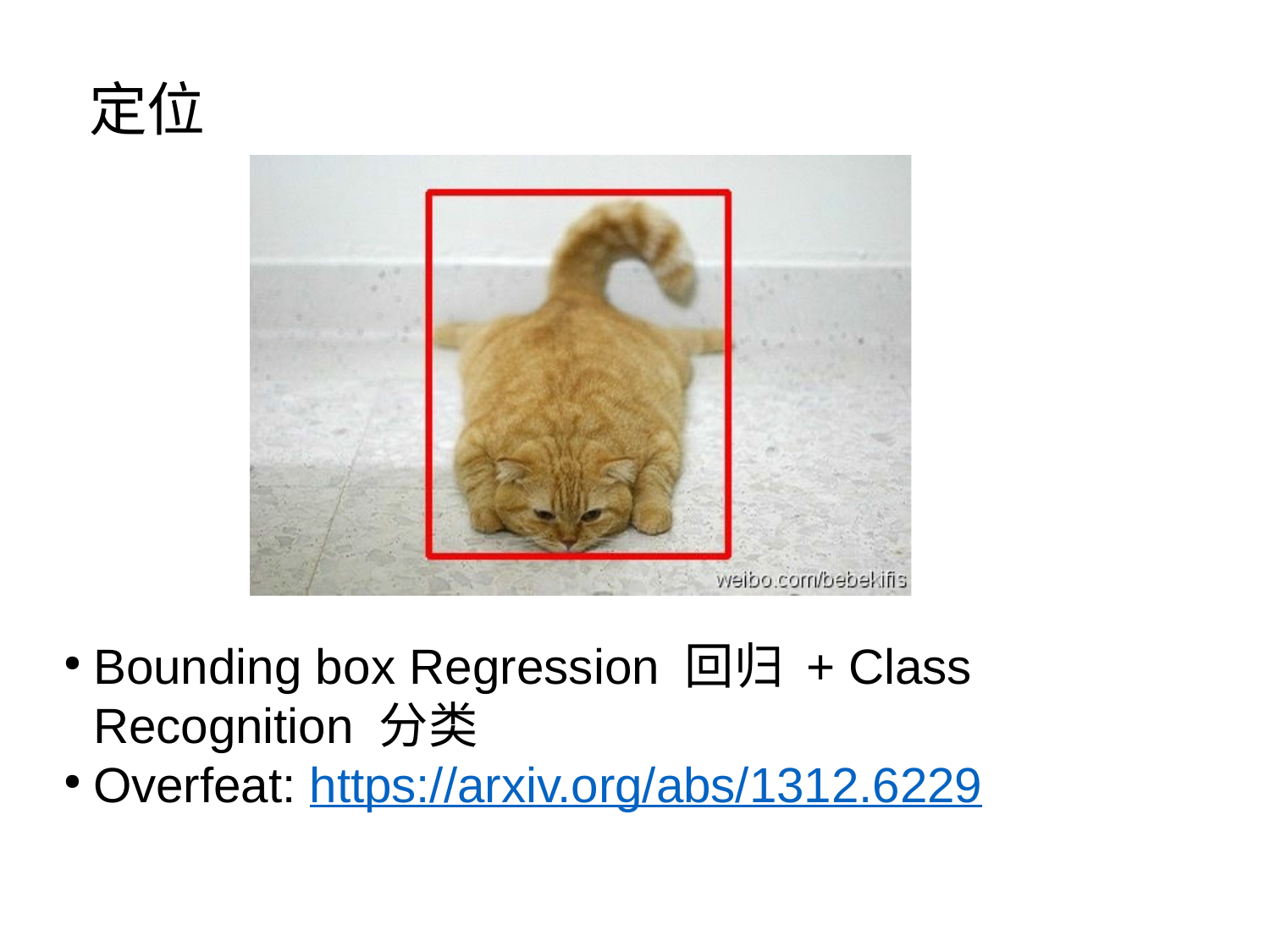

# 定位

Bounding box Regression 回归 + Class Recognition 分类
Overfeat: https://arxiv.org/abs/1312.6229